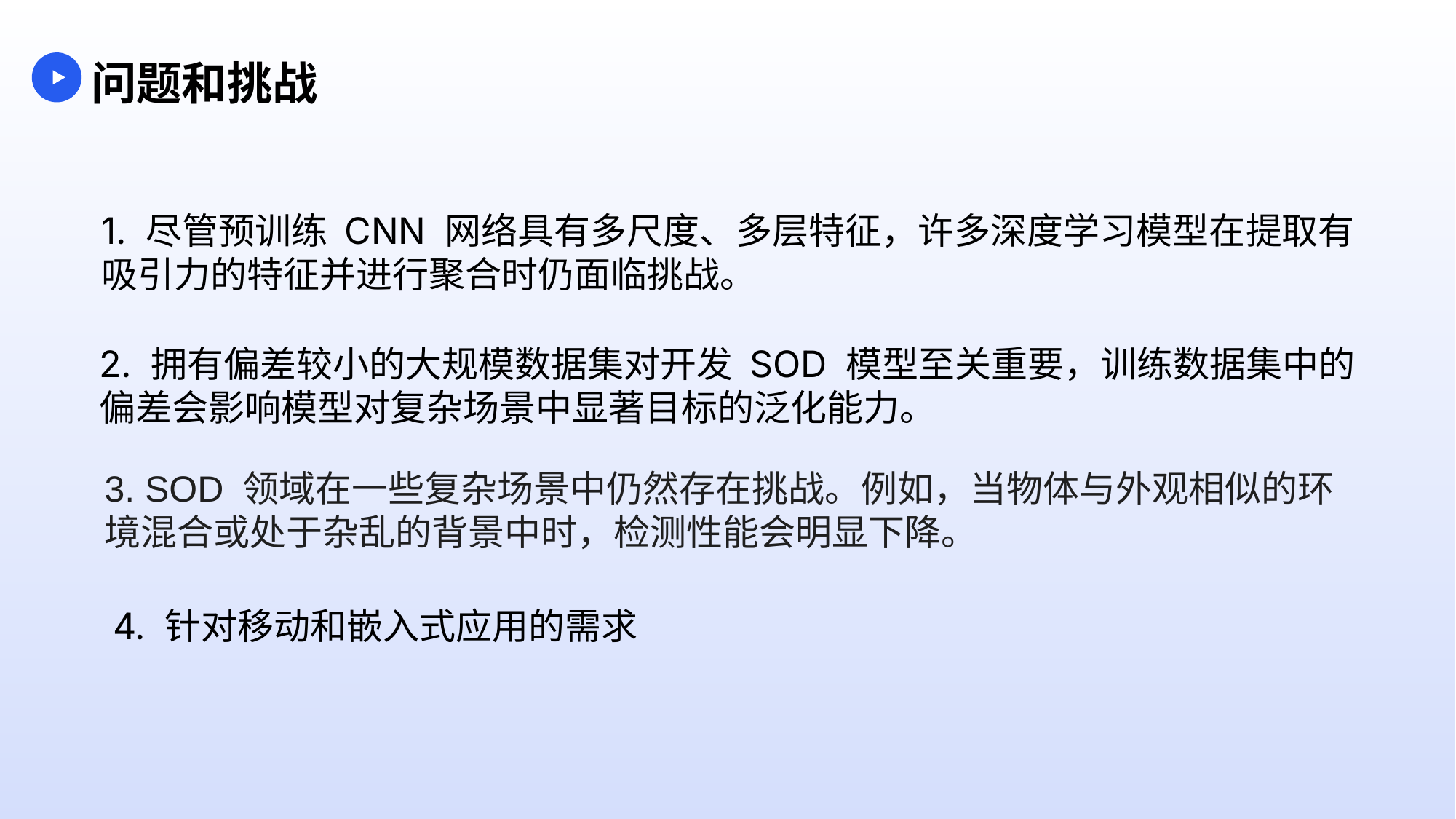

问题和挑战

1. 尽管预训练 CNN 网络具有多尺度、多层特征，许多深度学习模型在提取有吸引力的特征并进行聚合时仍面临挑战。
2. 拥有偏差较小的大规模数据集对开发 SOD 模型至关重要，训练数据集中的偏差会影响模型对复杂场景中显著目标的泛化能力。
3. SOD 领域在一些复杂场景中仍然存在挑战。例如，当物体与外观相似的环境混合或处于杂乱的背景中时，检测性能会明显下降。
4. 针对移动和嵌入式应用的需求